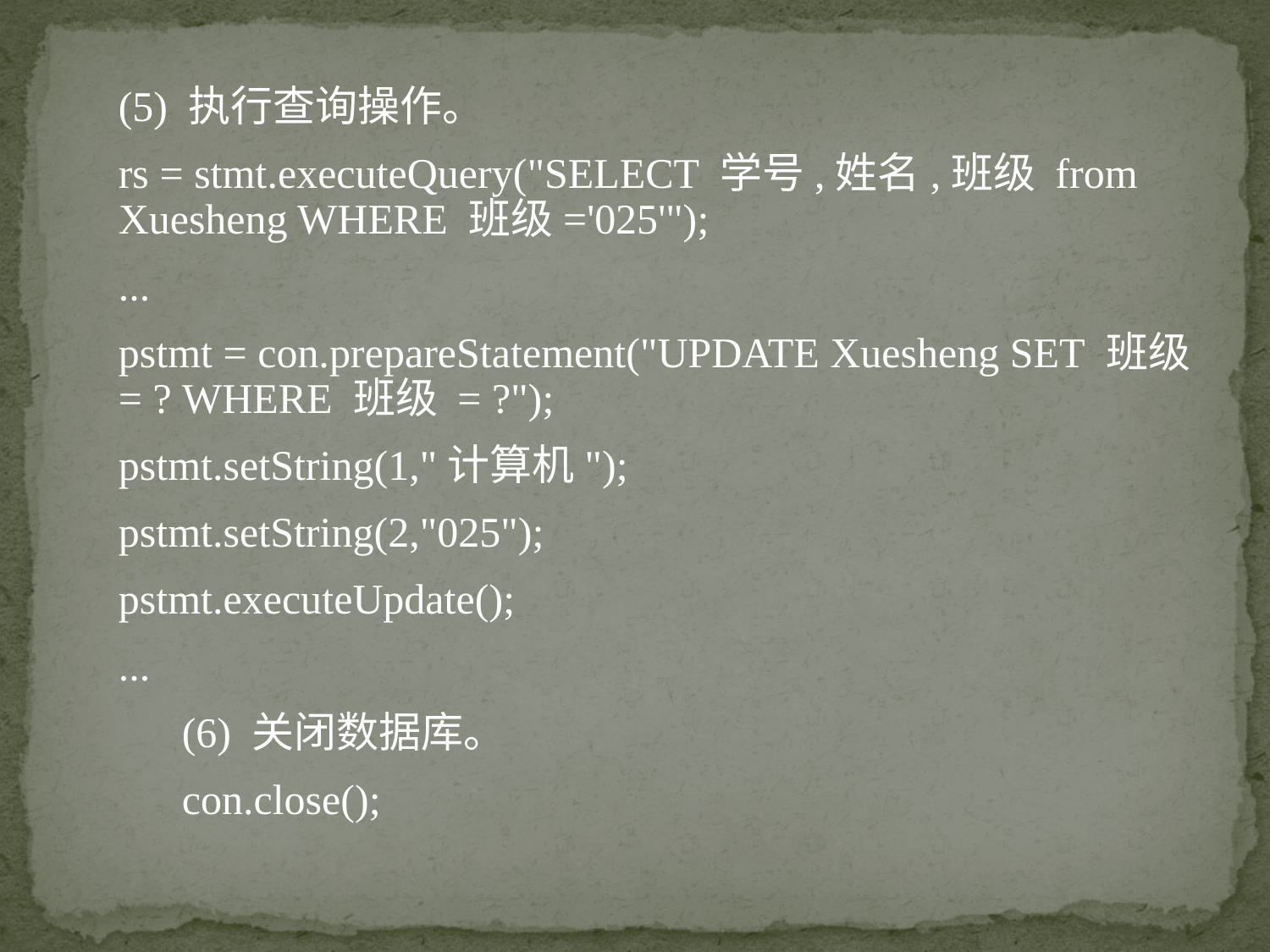

(5) 执行查询操作。
rs = stmt.executeQuery("SELECT 学号,姓名,班级 from Xuesheng WHERE 班级='025'");
...
pstmt = con.prepareStatement("UPDATE Xuesheng SET 班级 = ? WHERE 班级 = ?");
pstmt.setString(1,"计算机");
pstmt.setString(2,"025");
pstmt.executeUpdate();
...
      (6) 关闭数据库。
      con.close();